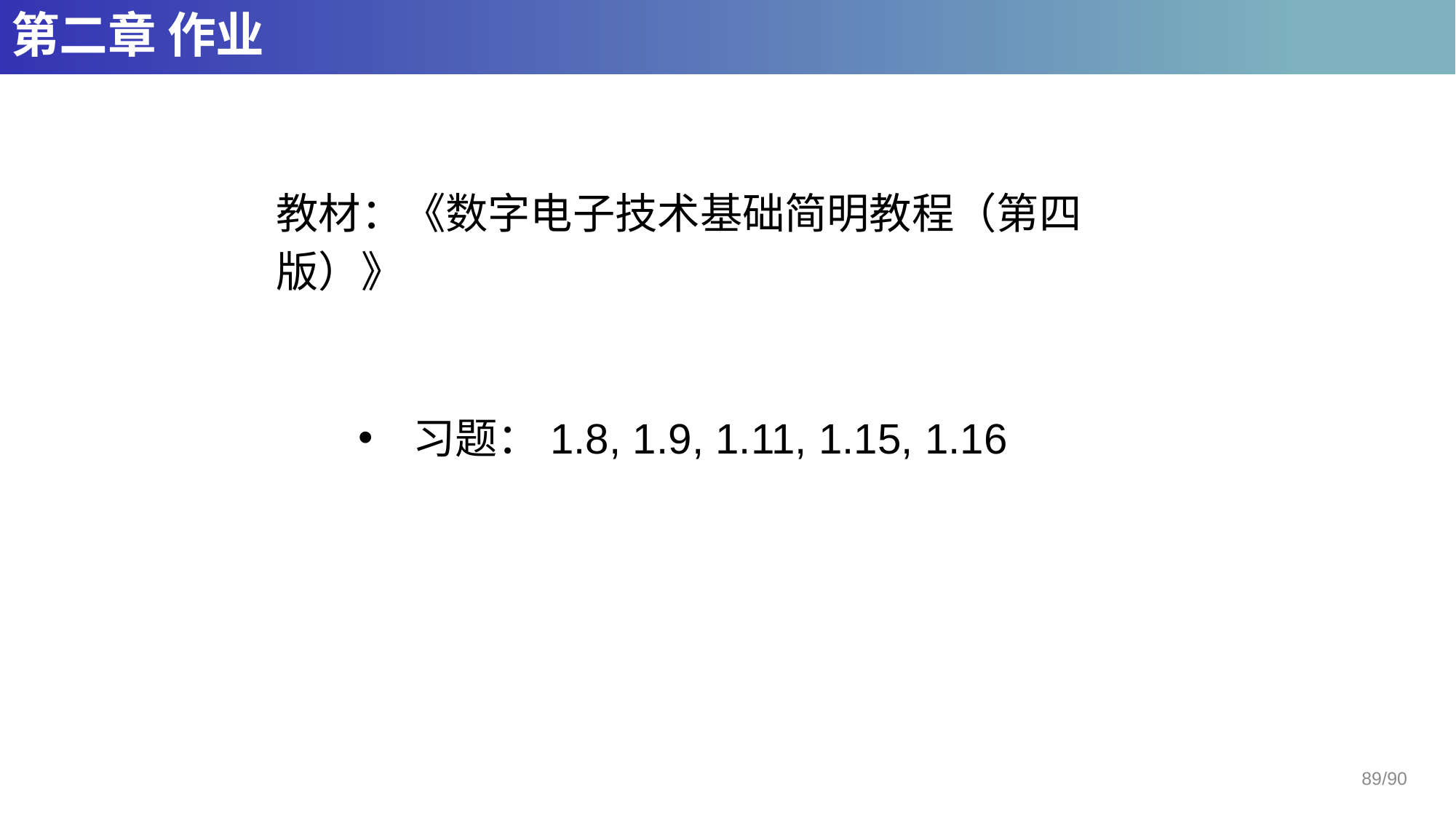

# 第二章 作业
教材：《数字电子技术基础简明教程（第四版）》
习题：1.8, 1.9, 1.11, 1.15, 1.16
89/90